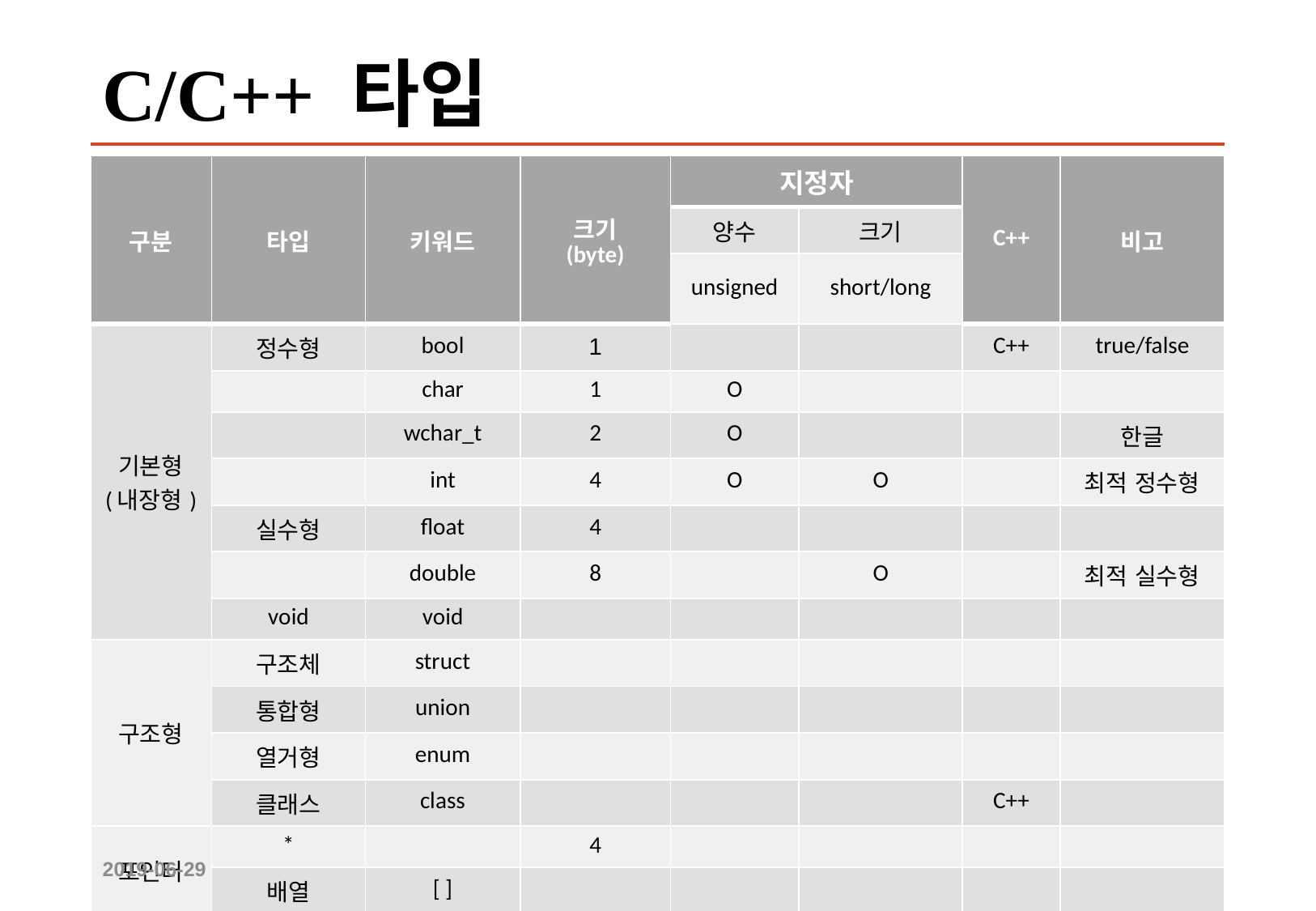

# C/C++ 타입
| 구분 | 타입 | 키워드 | 크기 (byte) | 지정자 |  | C++ | 비고 |
| --- | --- | --- | --- | --- | --- | --- | --- |
|  |  |  |  | 양수 | 크기 |  |  |
|  |  |  |  | unsigned | short/long |  |  |
| 기본형 (내장형) | 정수형 | bool | 1 |  |  | C++ | true/false |
|  |  | char | 1 | O |  |  |  |
|  |  | wchar\_t | 2 | O |  |  | 한글 |
|  |  | int | 4 | O | O |  | 최적 정수형 |
|  | 실수형 | float | 4 |  |  |  |  |
|  |  | double | 8 |  | O |  | 최적 실수형 |
|  | void | void |  |  |  |  |  |
| 구조형 | 구조체 | struct |  |  |  |  |  |
|  | 통합형 | union |  |  |  |  |  |
|  | 열거형 | enum |  |  |  |  |  |
|  | 클래스 | class |  |  |  | C++ |  |
| 포인터 | \* |  | 4 |  |  |  |  |
|  | 배열 | [ ] |  |  |  |  |  |
2019-06-29
리눅스 시스템 프로그래밍
41